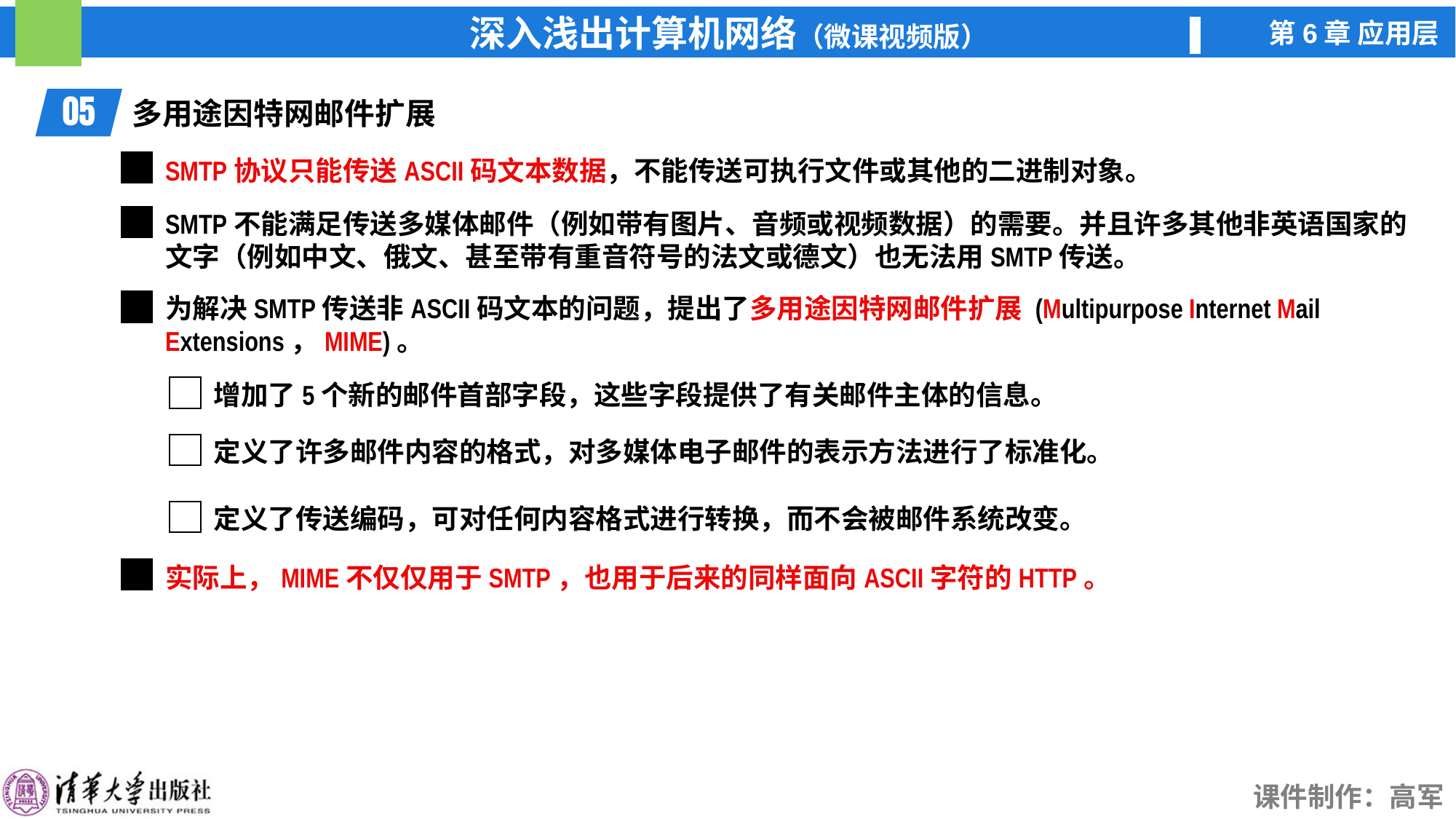

05
多用途因特网邮件扩展
SMTP协议只能传送ASCII码文本数据，不能传送可执行文件或其他的二进制对象。

SMTP不能满足传送多媒体邮件（例如带有图片、音频或视频数据）的需要。并且许多其他非英语国家的文字（例如中文、俄文、甚至带有重音符号的法文或德文）也无法用SMTP传送。

为解决SMTP传送非ASCII码文本的问题，提出了多用途因特网邮件扩展 (Multipurpose Internet Mail Extensions，MIME)。

增加了5个新的邮件首部字段，这些字段提供了有关邮件主体的信息。

定义了许多邮件内容的格式，对多媒体电子邮件的表示方法进行了标准化。

定义了传送编码，可对任何内容格式进行转换，而不会被邮件系统改变。

实际上，MIME不仅仅用于SMTP，也用于后来的同样面向ASCII字符的HTTP。